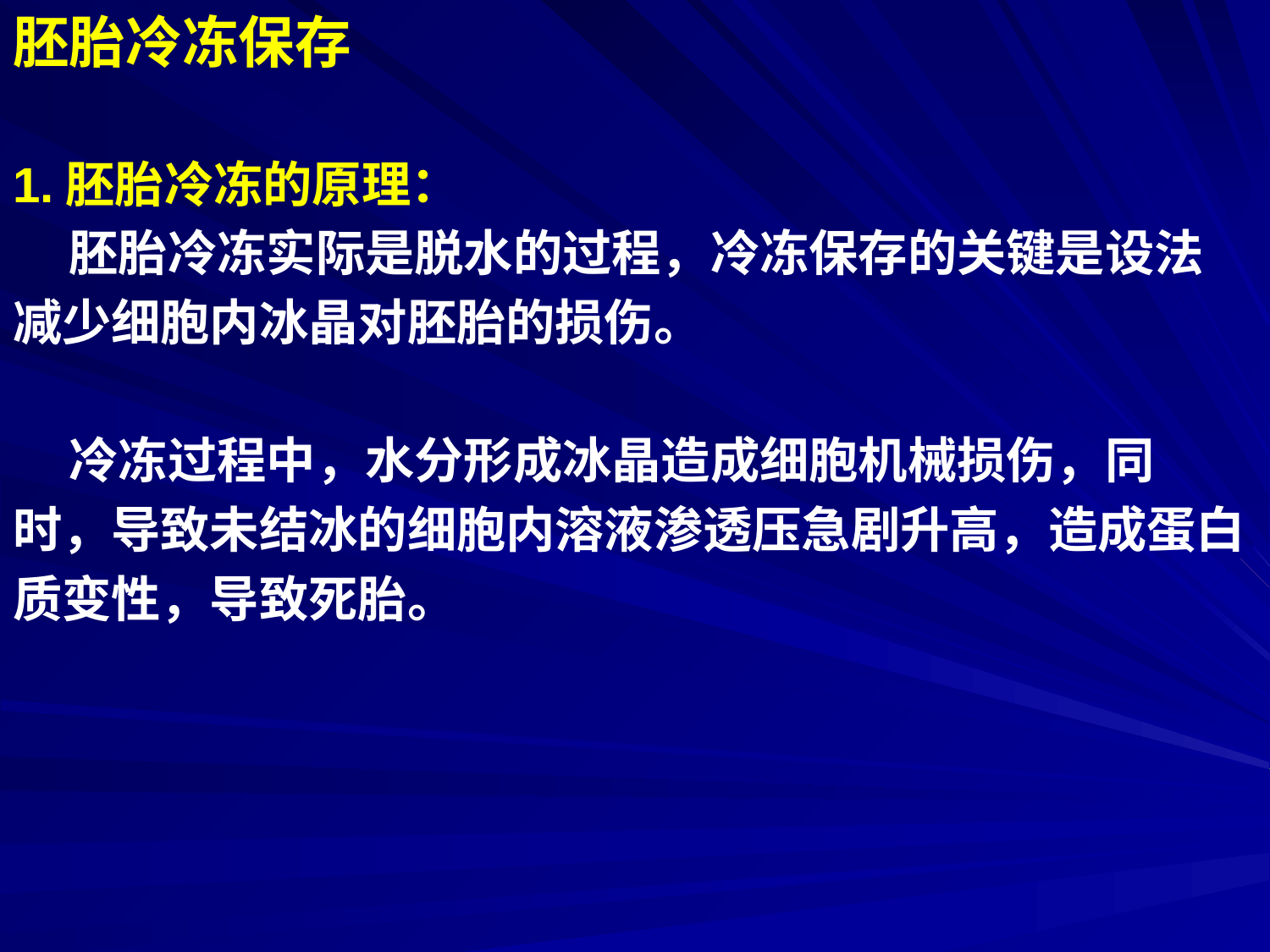

胚胎冷冻保存

1.胚胎冷冻的原理：
    胚胎冷冻实际是脱水的过程，冷冻保存的关键是设法
减少细胞内冰晶对胚胎的损伤。

    冷冻过程中，水分形成冰晶造成细胞机械损伤，同
时，导致未结冰的细胞内溶液渗透压急剧升高，造成蛋白
质变性，导致死胎。